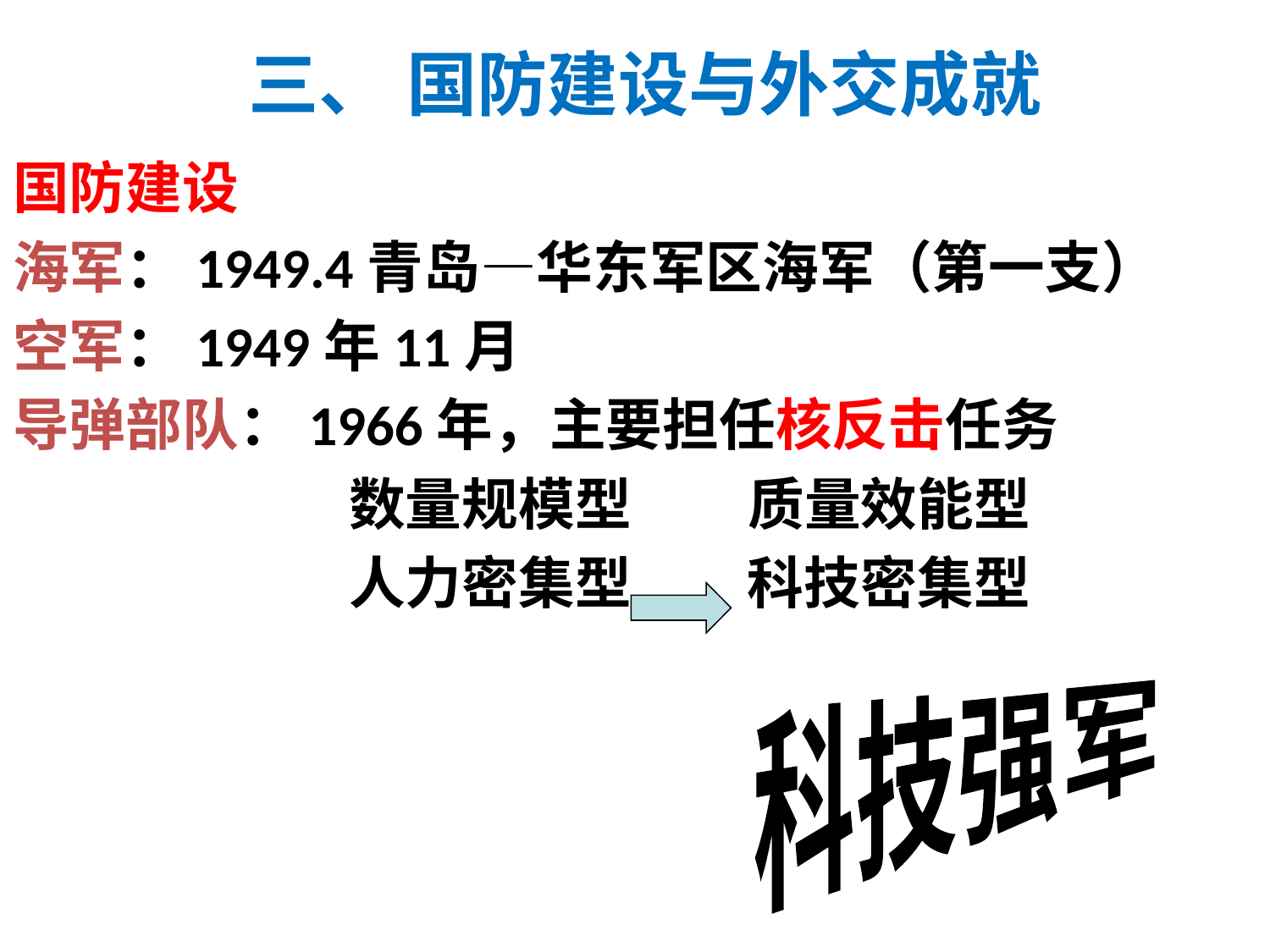

三、 国防建设与外交成就
国防建设
海军：1949.4青岛—华东军区海军（第一支）
空军：1949年11月
导弹部队：1966年，主要担任核反击任务
                         数量规模型         质量效能型
                         人力密集型         科技密集型

科技强军